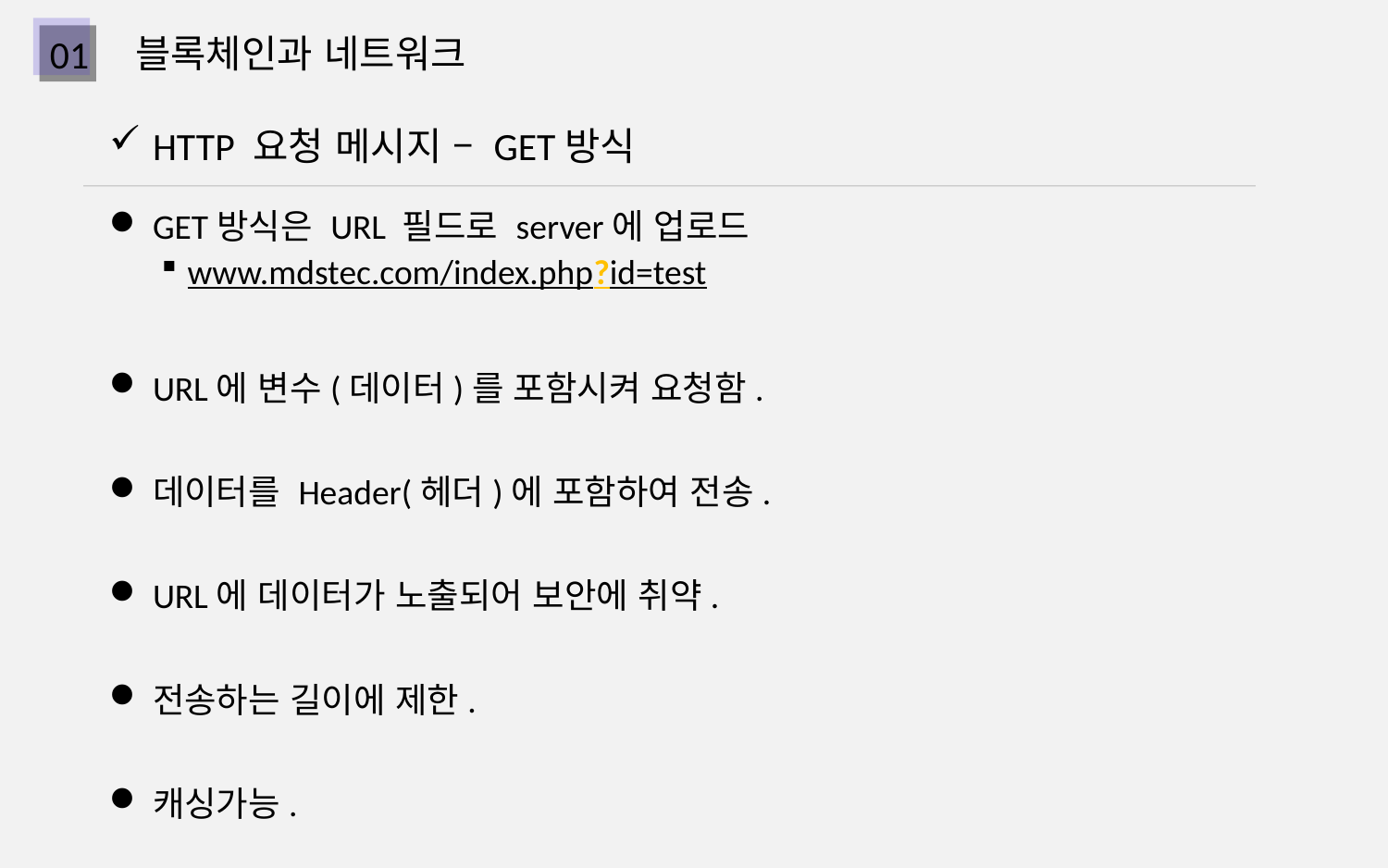

블록체인과 네트워크
01
HTTP 요청 메시지 – GET방식
GET방식은 URL 필드로 server에 업로드
www.mdstec.com/index.php?id=test

URL에 변수(데이터)를 포함시켜 요청함.

데이터를 Header(헤더)에 포함하여 전송.

URL에 데이터가 노출되어 보안에 취약.

전송하는 길이에 제한.

캐싱가능.